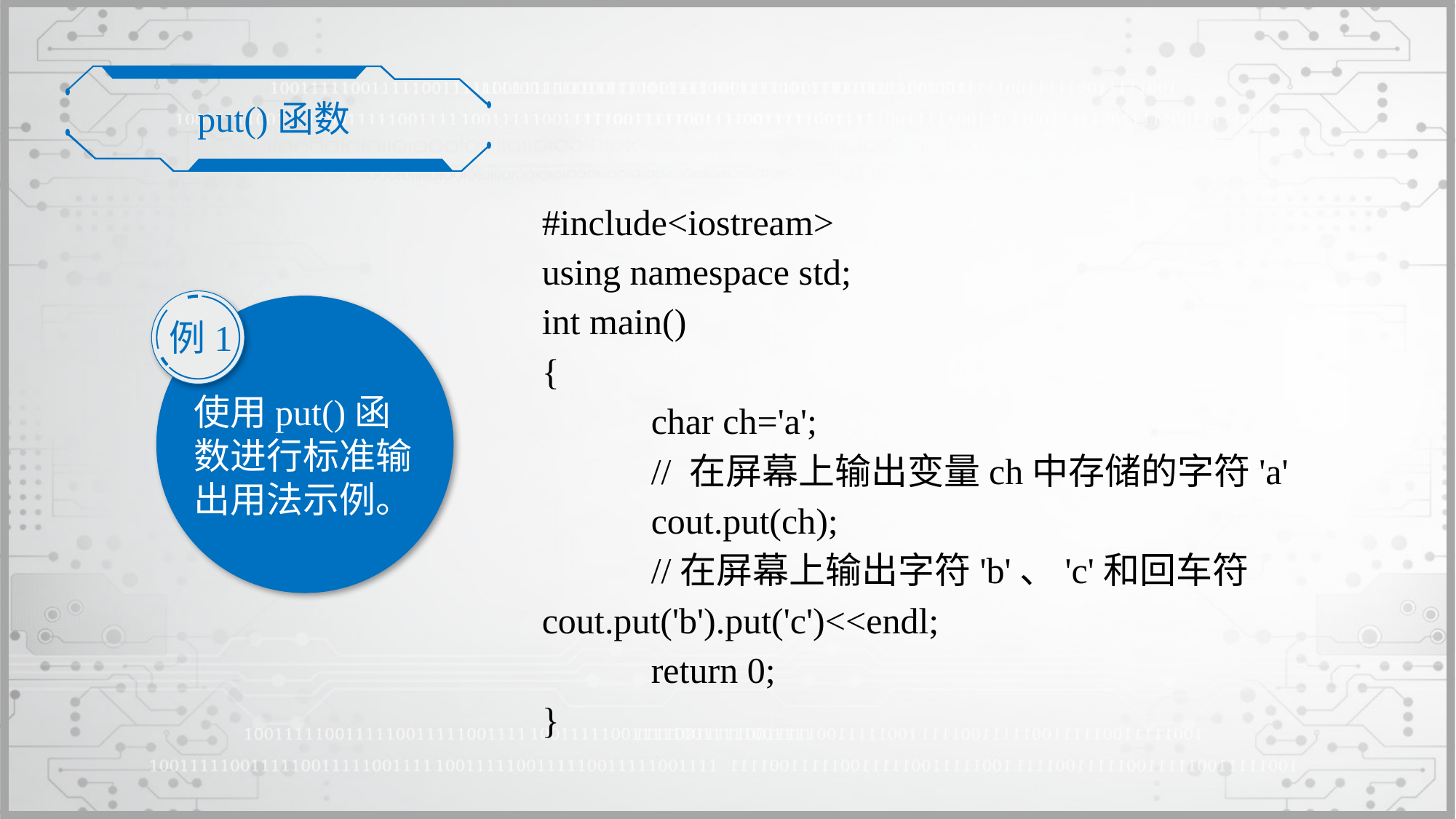

put()函数
#include<iostream>
using namespace std;
int main()
{
   	char ch='a';
	// 在屏幕上输出变量ch中存储的字符'a'
	cout.put(ch);
	//在屏幕上输出字符'b'、'c'和回车符	cout.put('b').put('c')<<endl;
	return 0;
}

例1

使用put()函数进行标准输出用法示例。